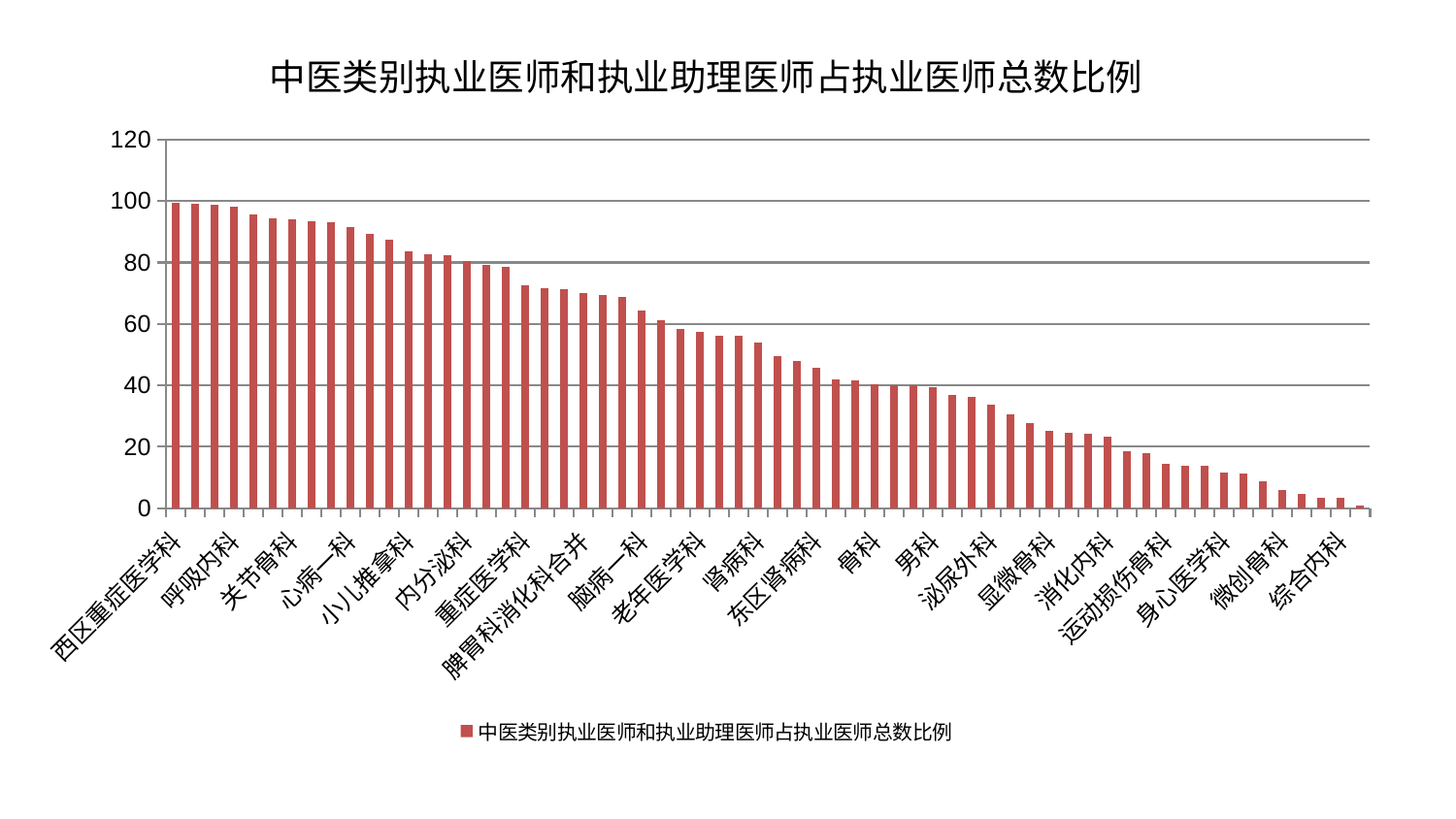

### Chart: 中医类别执业医师和执业助理医师占执业医师总数比例

| Category | 中医类别执业医师和执业助理医师占执业医师总数比例 |
|---|---|
| 西区重症医学科 | 99.50814695761328 |
| 脑病三科 | 99.0730832151904 |
| 眼科 | 98.76028988109258 |
| 呼吸内科 | 98.20016537831124 |
| 创伤骨科 | 95.60454604921486 |
| 针灸科 | 94.53729383048399 |
| 关节骨科 | 93.960320040278 |
| 脾胃病科 | 93.32823171431383 |
| 肛肠科 | 93.15129794877075 |
| 心病一科 | 91.57335648716727 |
| 中医经典科 | 89.40315868811261 |
| 妇科 | 87.35358461489477 |
| 小儿推拿科 | 83.4915210528697 |
| 胸外科 | 82.61469921860103 |
| 血液科 | 82.32406948473168 |
| 内分泌科 | 80.49052692296902 |
| 心病二科 | 79.27839261124528 |
| 心病三科 | 78.50842029057037 |
| 重症医学科 | 72.64139770231304 |
| 肿瘤内科 | 71.56154007046038 |
| 儿科 | 71.31152206600153 |
| 脾胃科消化科合并 | 70.17200439410377 |
| 脑病二科 | 69.26997165668875 |
| 肝病科 | 68.68695990618232 |
| 脑病一科 | 64.42479853616673 |
| 皮肤科 | 61.1183641025757 |
| 康复科 | 58.381522122028315 |
| 老年医学科 | 57.281254236289605 |
| 妇二科 | 56.286344952443756 |
| 小儿骨科 | 56.2052009513081 |
| 肾病科 | 53.88067960027922 |
| 中医外治中心 | 49.57584714549785 |
| 妇科妇二科合并 | 47.99741372921804 |
| 东区肾病科 | 45.65868928219214 |
| 肝胆外科 | 41.94606404079555 |
| 风湿病科 | 41.53025123972694 |
| 骨科 | 40.458617882546655 |
| 周围血管科 | 40.05746371501364 |
| 神经内科 | 39.99533627061971 |
| 男科 | 39.43178061428239 |
| 东区重症医学科 | 37.021797558681115 |
| 脊柱骨科 | 36.357917259671325 |
| 泌尿外科 | 33.85819446392364 |
| 医院 | 30.421029254183686 |
| 普通外科 | 27.841474153143043 |
| 显微骨科 | 25.30460454997836 |
| 耳鼻喉科 | 24.529112897398655 |
| 乳腺甲状腺外科 | 24.246411519781464 |
| 消化内科 | 23.390315309542032 |
| 神经外科 | 18.619179030625443 |
| 美容皮肤科 | 17.996789201559604 |
| 运动损伤骨科 | 14.378737876489843 |
| 产科 | 13.773390687462882 |
| 推拿科 | 13.752867107064581 |
| 身心医学科 | 11.48959253542159 |
| 口腔科 | 11.405473010628441 |
| 肾脏内科 | 8.831314289202897 |
| 微创骨科 | 5.891185245356567 |
| 心病四科 | 4.661794950469678 |
| 治未病中心 | 3.4583384261486882 |
| 综合内科 | 3.38753522221118 |
| 心血管内科 | 0.7765078833311456 |
102